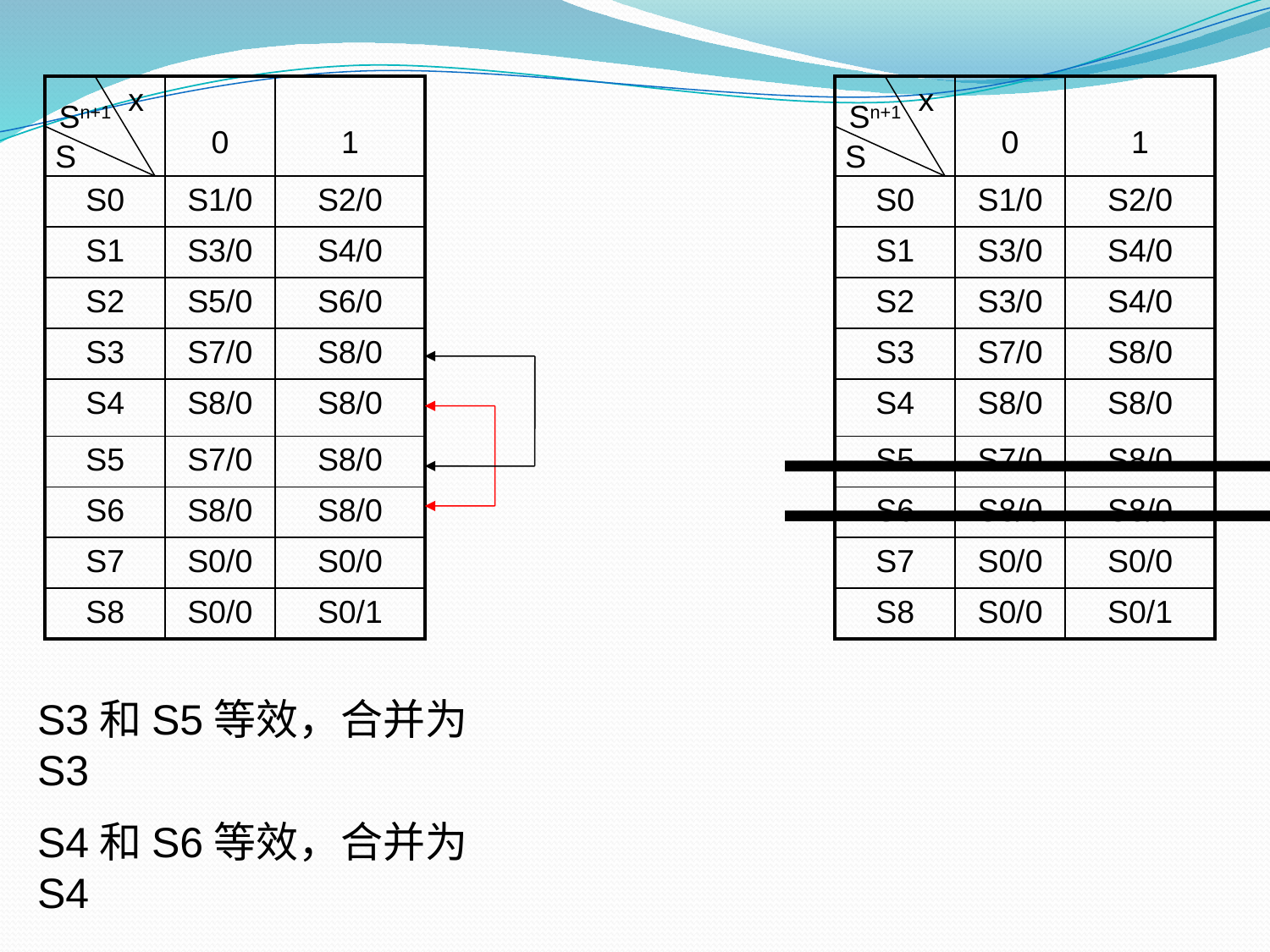

| x | 0 | 1 |
| --- | --- | --- |
| S0 | S1/0 | S2/0 |
| S1 | S3/0 | S4/0 |
| S2 | S5/0 | S6/0 |
| S3 | S7/0 | S8/0 |
| S4 | S8/0 | S8/0 |
| S5 | S7/0 | S8/0 |
| S6 | S8/0 | S8/0 |
| S7 | S0/0 | S0/0 |
| S8 | S0/0 | S0/1 |

| x | 0 | 1 |
| --- | --- | --- |
| S0 | S1/0 | S2/0 |
| S1 | S3/0 | S4/0 |
| S2 | S3/0 | S4/0 |
| S3 | S7/0 | S8/0 |
| S4 | S8/0 | S8/0 |
| S5 | S7/0 | S8/0 |
| S6 | S8/0 | S8/0 |
| S7 | S0/0 | S0/0 |
| S8 | S0/0 | S0/1 |

Sn+1
Sn+1

S
S

S3和S5等效，合并为S3
S4和S6等效，合并为S4